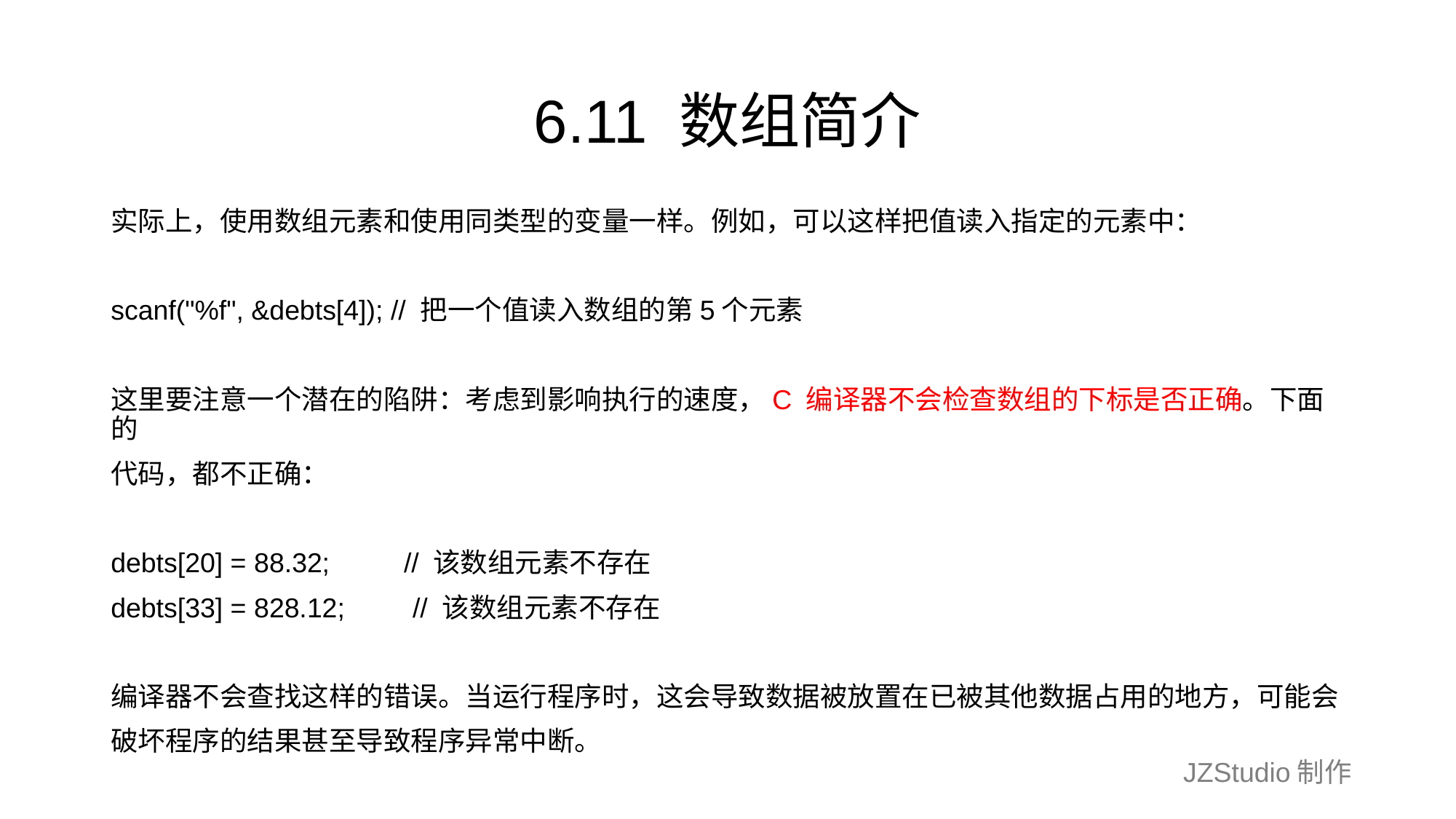

# 6.11 数组简介
实际上，使用数组元素和使用同类型的变量一样。例如，可以这样把值读入指定的元素中：

scanf("%f", &debts[4]); // 把一个值读入数组的第5个元素

这里要注意一个潜在的陷阱：考虑到影响执行的速度，C 编译器不会检查数组的下标是否正确。下面的
代码，都不正确：

debts[20] = 88.32;　　 // 该数组元素不存在
debts[33] = 828.12;　　// 该数组元素不存在

编译器不会查找这样的错误。当运行程序时，这会导致数据被放置在已被其他数据占用的地方，可能会
破坏程序的结果甚至导致程序异常中断。